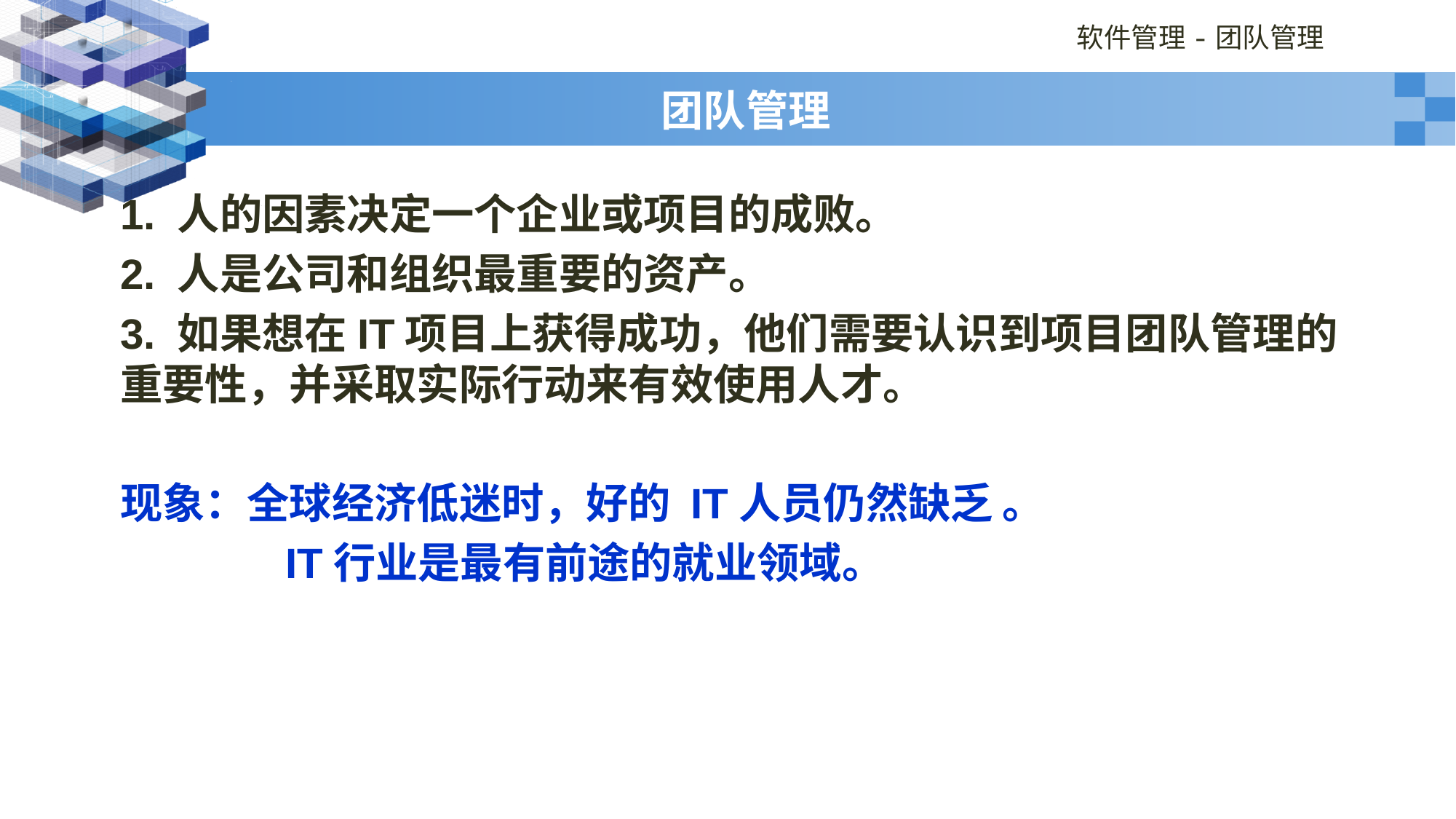

# 团队管理
1. 人的因素决定一个企业或项目的成败。
2. 人是公司和组织最重要的资产。
3. 如果想在IT项目上获得成功，他们需要认识到项目团队管理的重要性，并采取实际行动来有效使用人才。

现象：全球经济低迷时，好的 IT人员仍然缺乏 。
              IT行业是最有前途的就业领域。